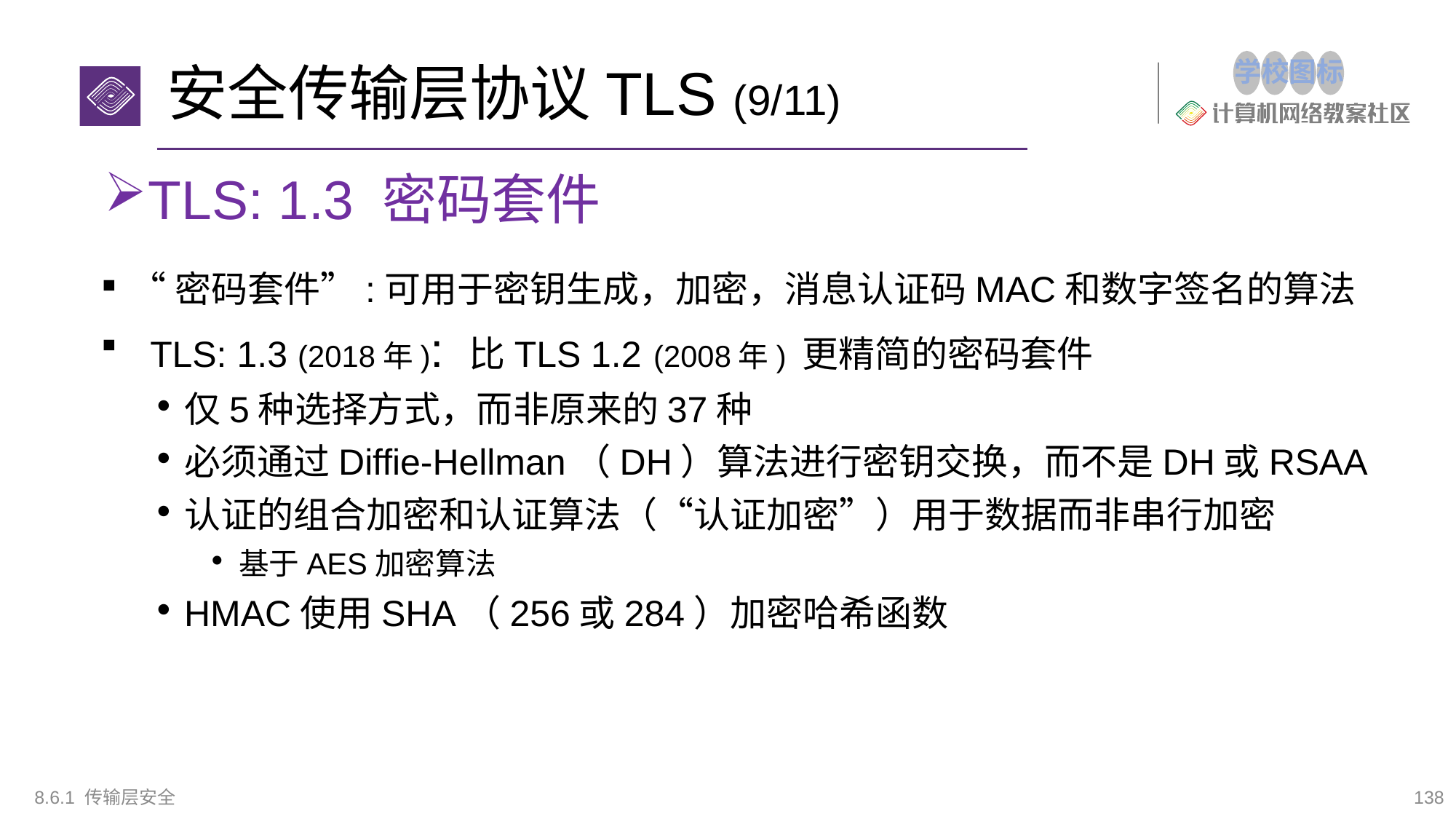

# 安全传输层协议TLS (9/11)
TLS: 1.3 密码套件
“密码套件”:可用于密钥生成，加密，消息认证码MAC和数字签名的算法
  TLS: 1.3 (2018年): 比TLS 1.2 (2008年) 更精简的密码套件
仅5种选择方式，而非原来的37种
必须通过Diffie-Hellman（DH）算法进行密钥交换，而不是DH或RSAA
认证的组合加密和认证算法（“认证加密”）用于数据而非串行加密
基于AES加密算法
HMAC使用SHA（256或284）加密哈希函数
138
8.6.1 传输层安全